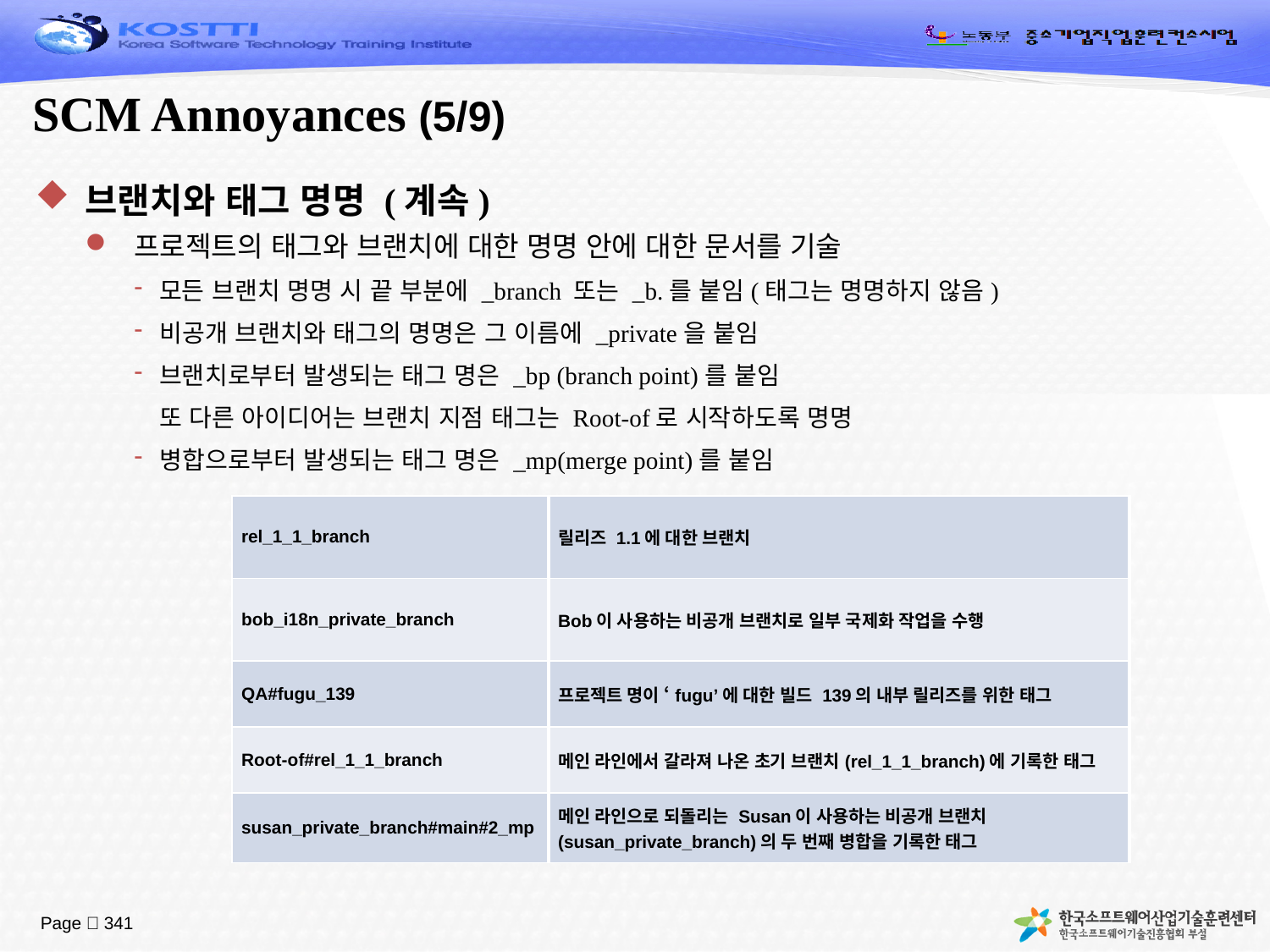

# SCM Annoyances (5/9)
브랜치와 태그 명명 (계속)
프로젝트의 태그와 브랜치에 대한 명명 안에 대한 문서를 기술
모든 브랜치 명명 시 끝 부분에 _branch 또는 _b.를 붙임(태그는 명명하지 않음)
비공개 브랜치와 태그의 명명은 그 이름에 _private을 붙임
브랜치로부터 발생되는 태그 명은 _bp (branch point)를 붙임
	또 다른 아이디어는 브랜치 지점 태그는 Root-of로 시작하도록 명명
병합으로부터 발생되는 태그 명은 _mp(merge point)를 붙임

| rel\_1\_1\_branch | 릴리즈 1.1에 대한 브랜치 |
| --- | --- |
| bob\_i18n\_private\_branch | Bob이 사용하는 비공개 브랜치로 일부 국제화 작업을 수행 |
| QA#fugu\_139 | 프로젝트 명이 ‘fugu’에 대한 빌드 139의 내부 릴리즈를 위한 태그 |
| Root-of#rel\_1\_1\_branch | 메인 라인에서 갈라져 나온 초기 브랜치(rel\_1\_1\_branch)에 기록한 태그 |
| susan\_private\_branch#main#2\_mp | 메인 라인으로 되돌리는 Susan이 사용하는 비공개 브랜치 (susan\_private\_branch)의 두 번째 병합을 기록한 태그 |